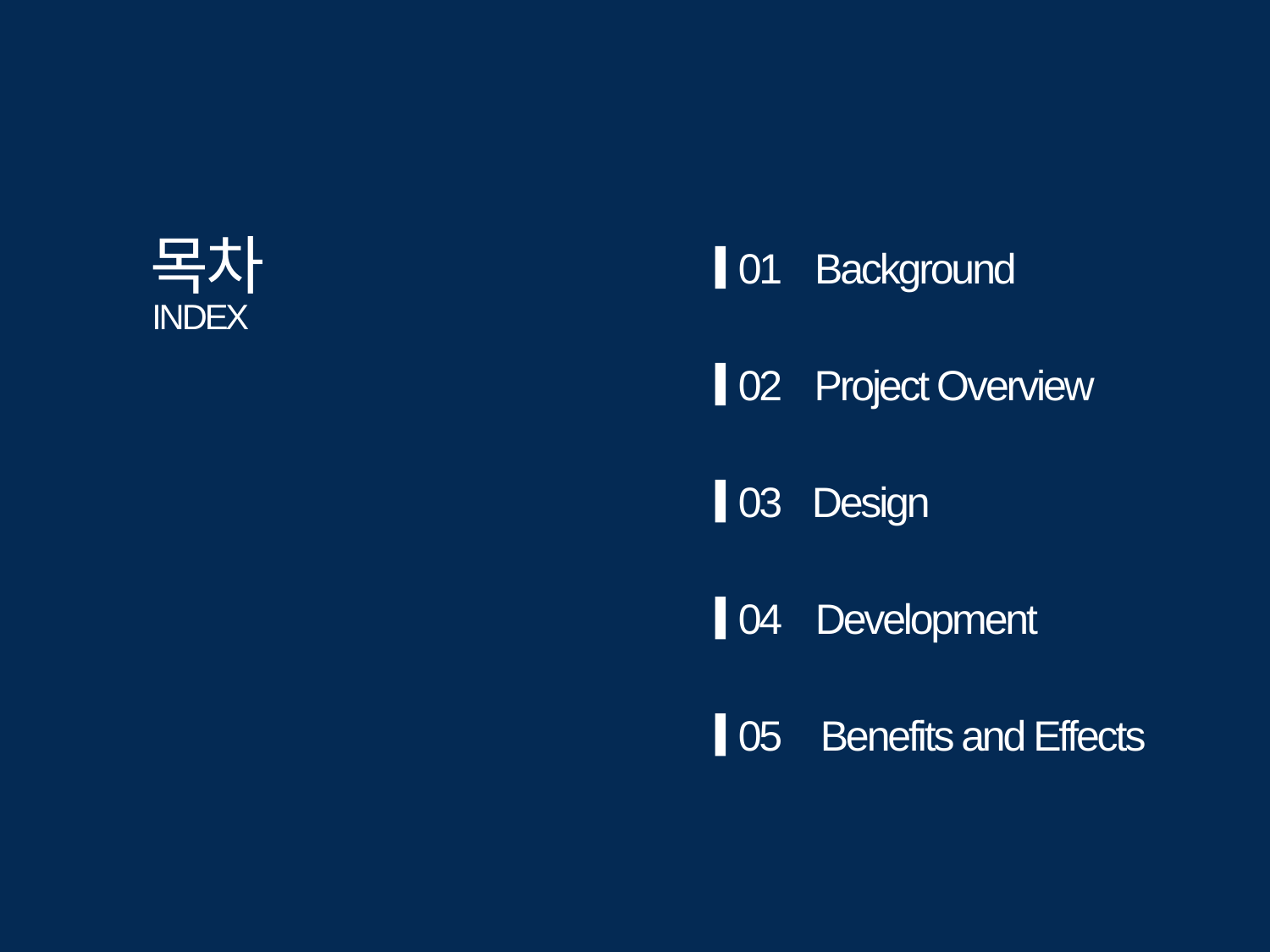

목차
INDEX
01
Background

02
Project Overview

03
Design

04
Development

05
Benefits and Effects